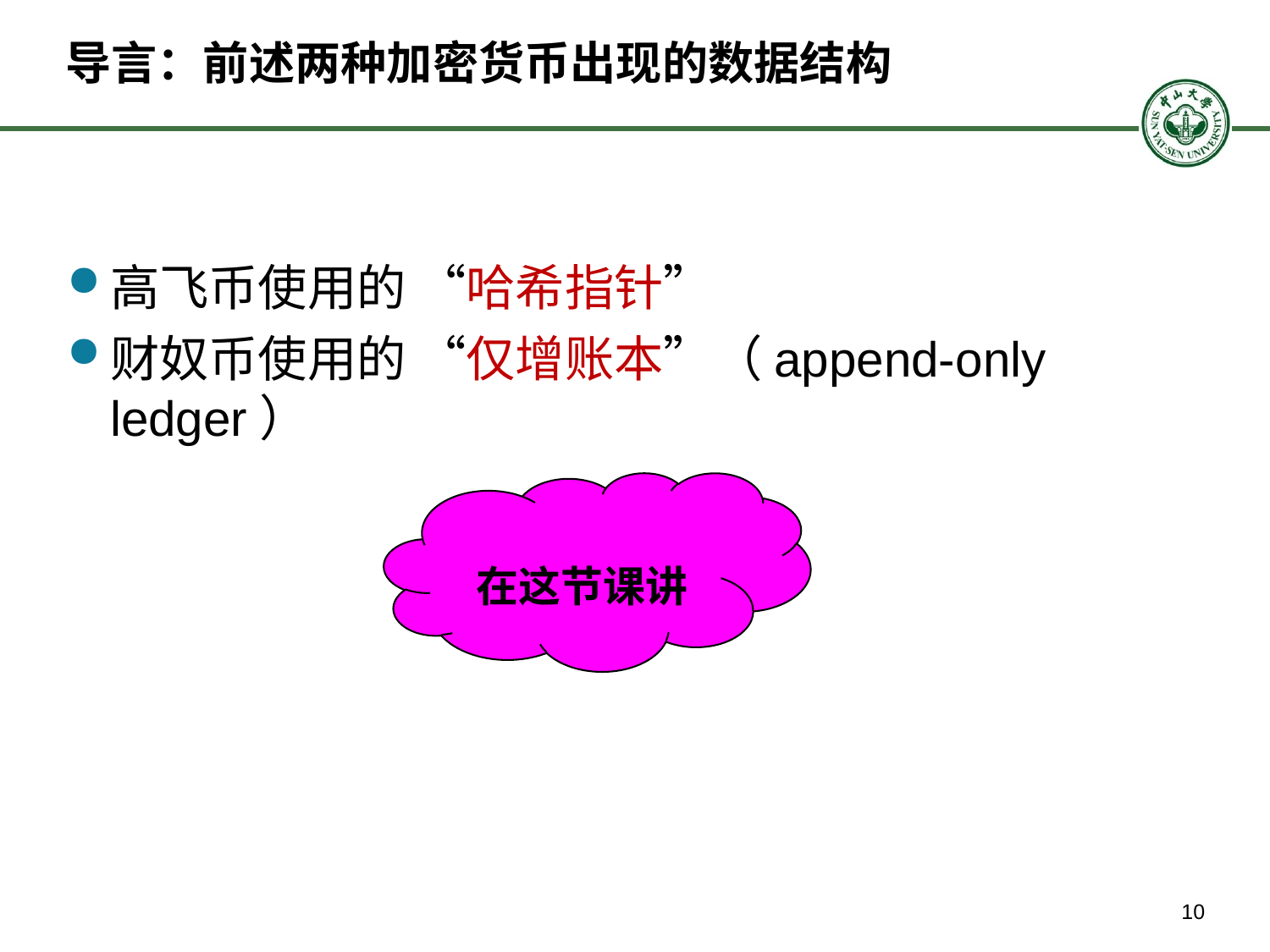

# 导言：前述两种加密货币出现的数据结构
高飞币使用的 “哈希指针”
财奴币使用的 “仅增账本”（append-only ledger）

在这节课讲